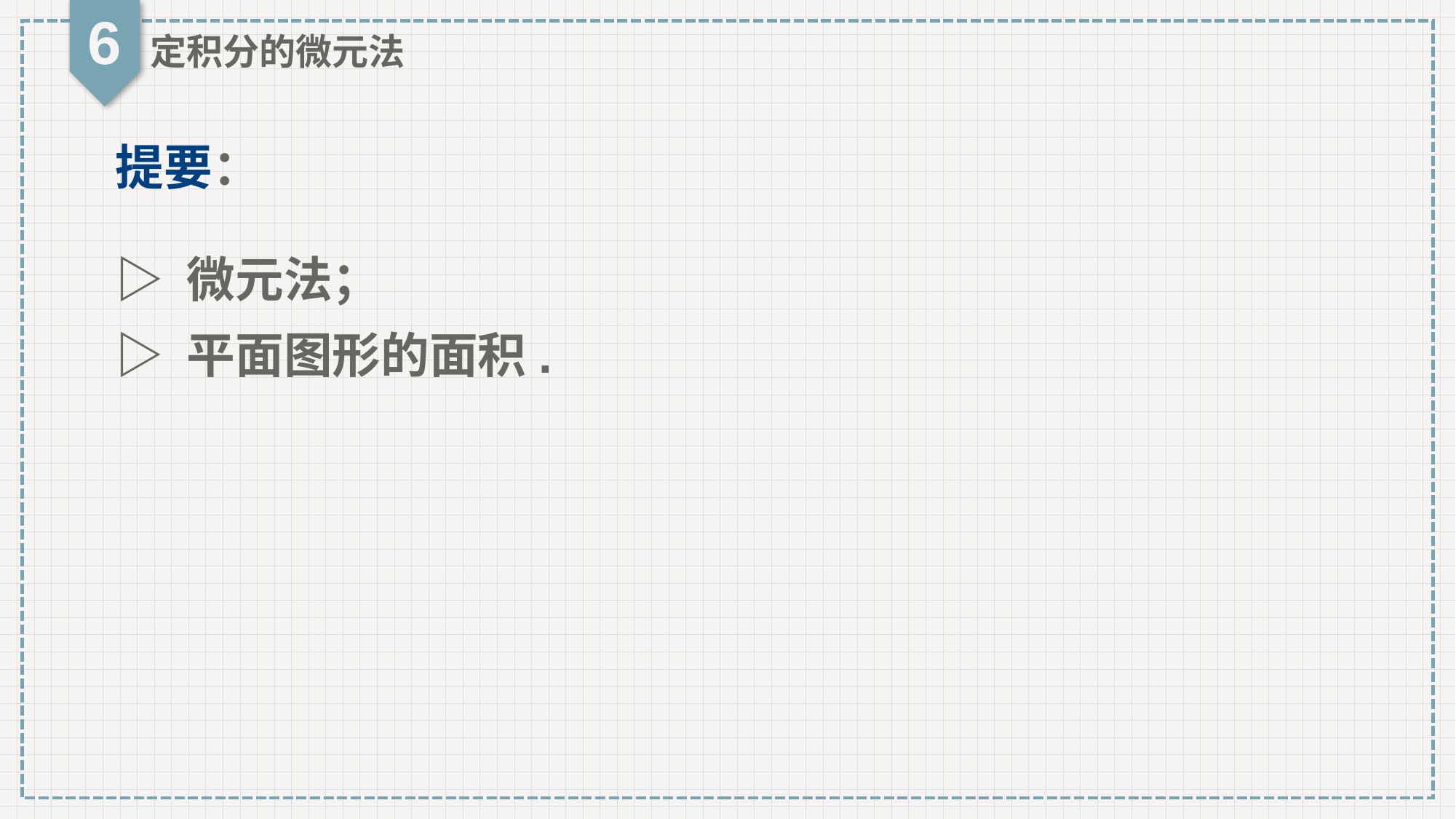

6
定积分的微元法
提要：
▷ 微元法；
▷ 平面图形的面积.